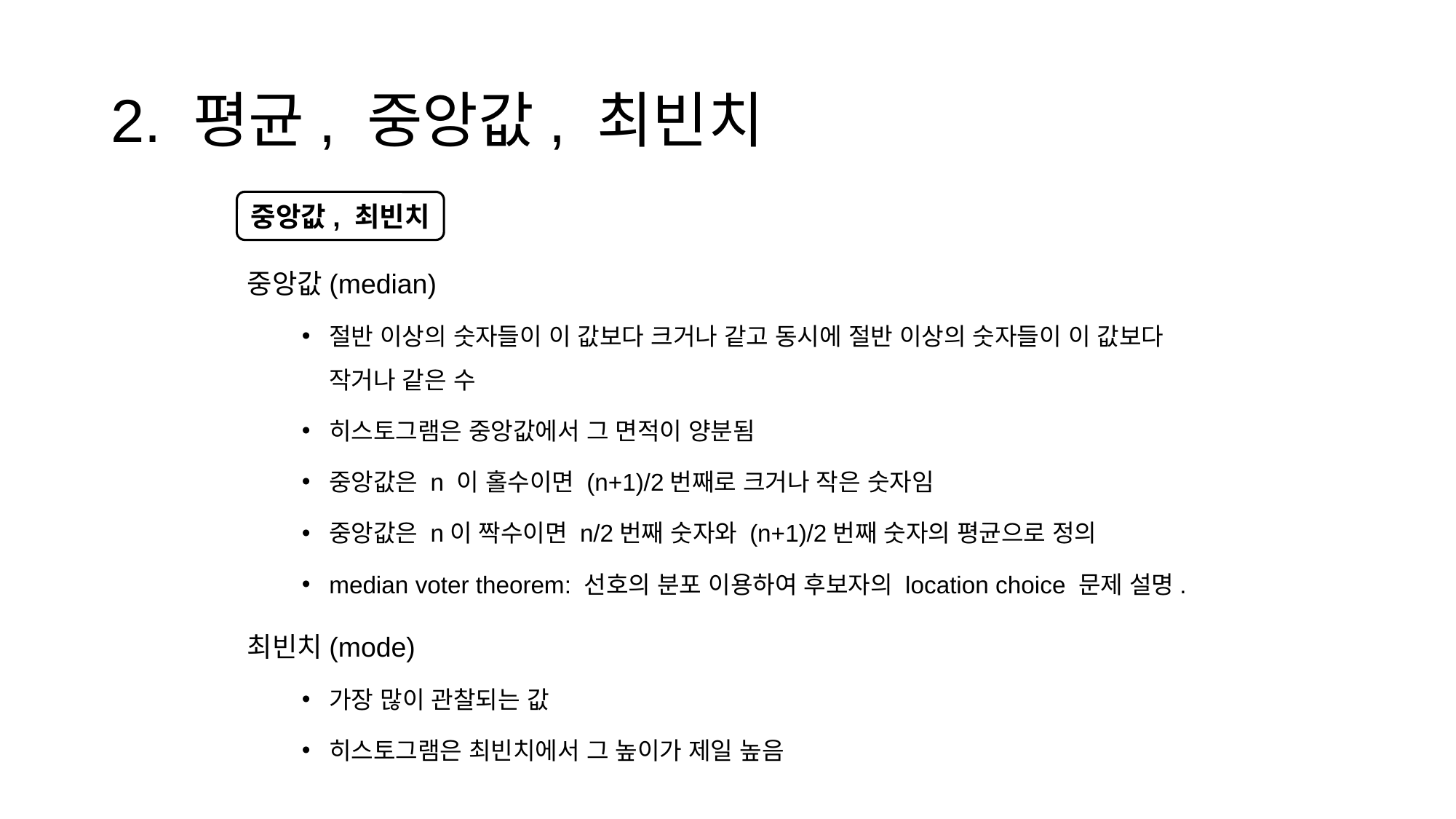

# 2. 평균, 중앙값, 최빈치

중앙값(median)
절반 이상의 숫자들이 이 값보다 크거나 같고 동시에 절반 이상의 숫자들이 이 값보다 작거나 같은 수
히스토그램은 중앙값에서 그 면적이 양분됨
중앙값은 n 이 홀수이면 (n+1)/2번째로 크거나 작은 숫자임
중앙값은 n이 짝수이면 n/2번째 숫자와 (n+1)/2번째 숫자의 평균으로 정의
median voter theorem: 선호의 분포 이용하여 후보자의 location choice 문제 설명.
최빈치(mode)
가장 많이 관찰되는 값
히스토그램은 최빈치에서 그 높이가 제일 높음
중앙값, 최빈치